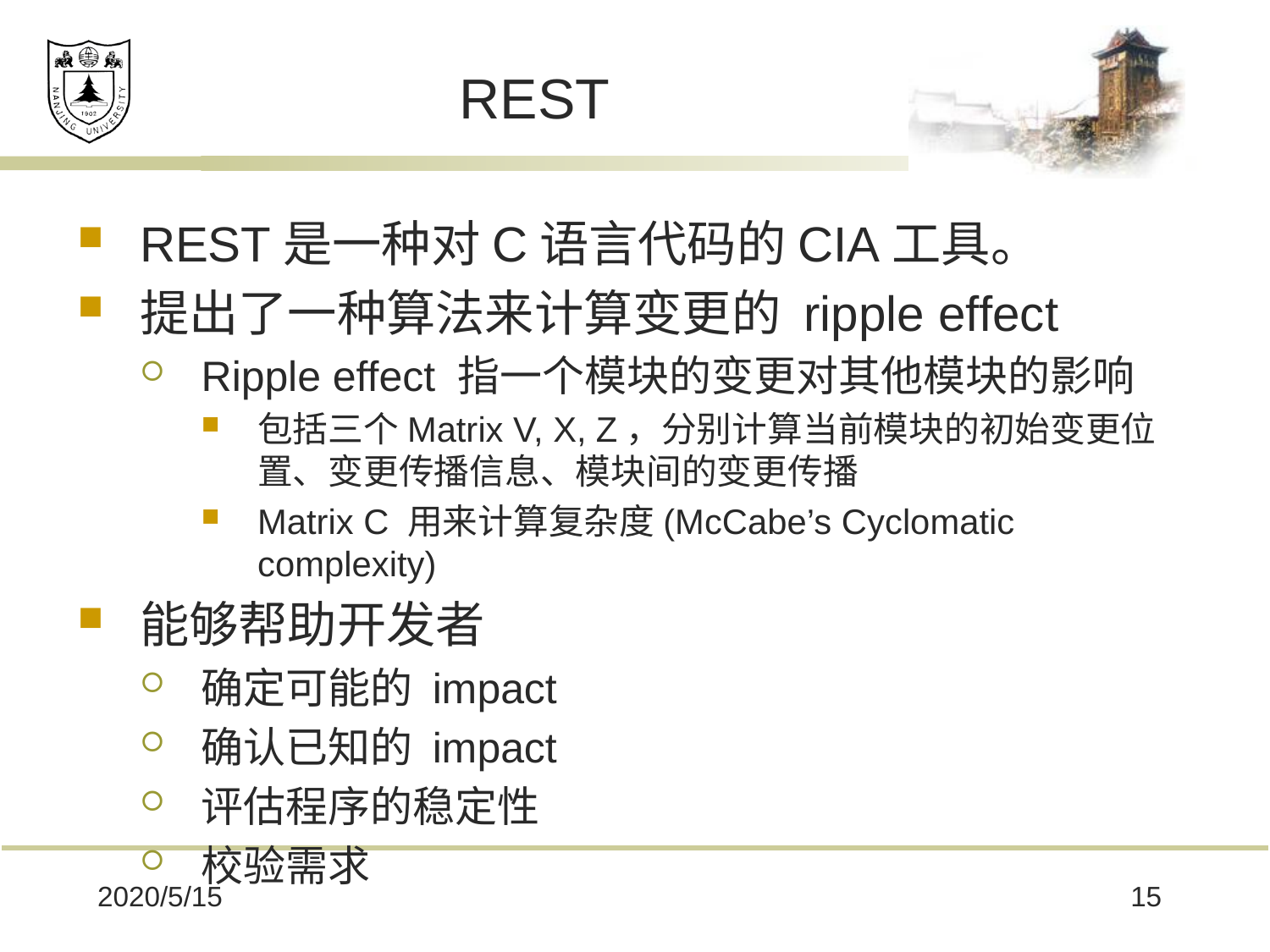

# REST
REST是一种对C语言代码的CIA工具。
提出了一种算法来计算变更的 ripple effect
Ripple effect 指一个模块的变更对其他模块的影响
包括三个Matrix V, X, Z，分别计算当前模块的初始变更位置、变更传播信息、模块间的变更传播
Matrix C 用来计算复杂度(McCabe’s Cyclomatic complexity)
能够帮助开发者
确定可能的 impact
确认已知的 impact
评估程序的稳定性
校验需求
2020/5/15
15